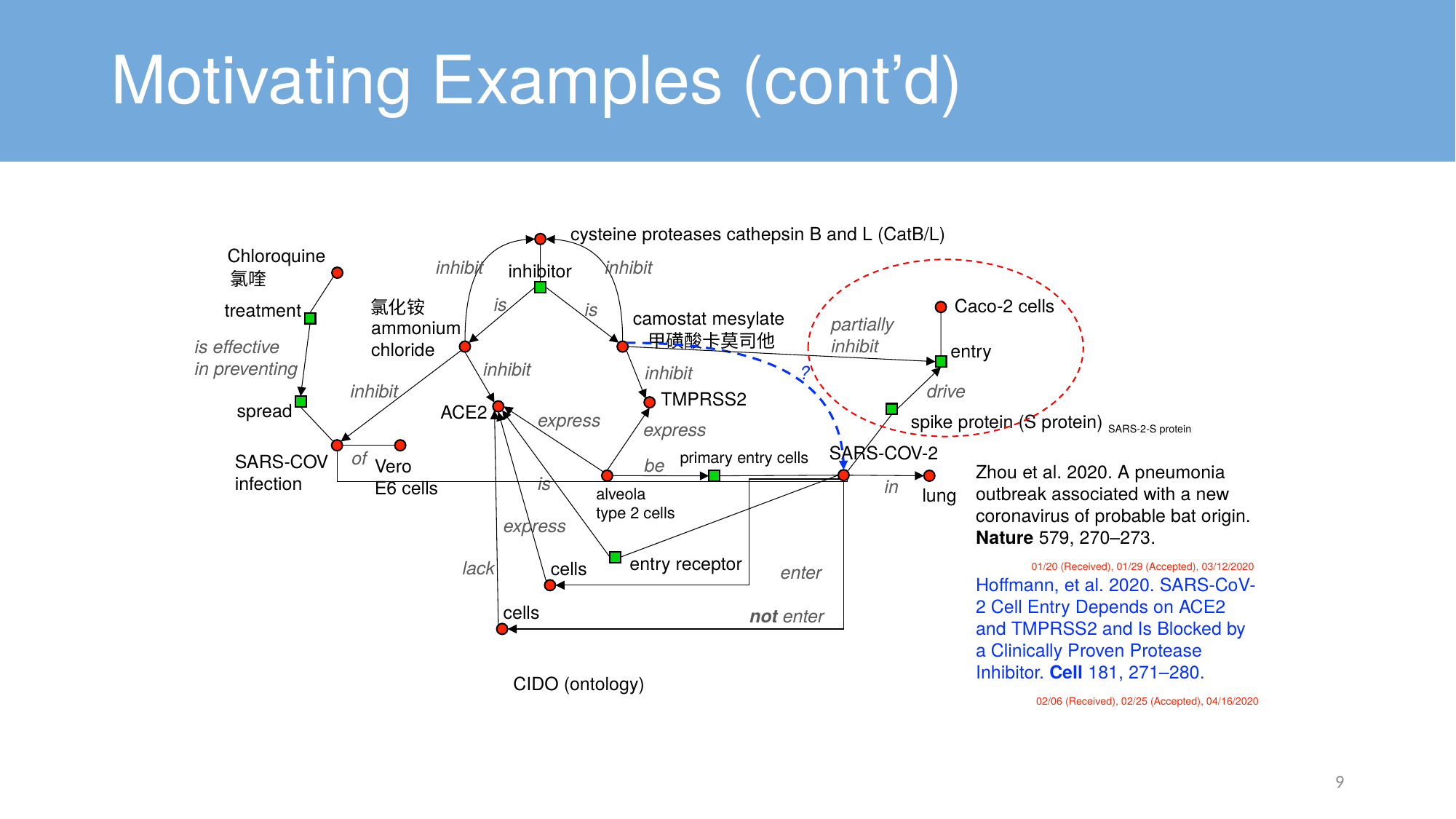

# Motivating Examples (cont’d)
cysteine proteases cathepsin B and L (CatB/L)

Chloroquine
inhibit
inhibit
inhibitor

氯喹

is
Caco-2 cells
氯化铵
is
treatment
camostat mesylate

partially
inhibit
ammonium
chloride

甲磺酸卡莫司他
is effective
in preventing
entry

inhibit
?

inhibit
drive
inhibit
TMPRSS2
spread
ACE2

express

spike protein (S protein) SARS-2-S protein
express
SARS-COV-2

of
primary entry cells
SARS-COV
infection
be
Vero
E6 cells
Zhou et al. 2020. A pneumonia outbreak associated with a new coronavirus of probable bat origin. Nature 579, 270–273.
01/20 (Received), 01/29 (Accepted), 03/12/2020
is

in

alveola
type 2 cells
lung
express
entry receptor
lack

cells
enter
Hoffmann, et al. 2020. SARS-CoV-2 Cell Entry Depends on ACE2 and TMPRSS2 and Is Blocked by a Clinically Proven Protease Inhibitor. Cell 181, 271–280.
02/06 (Received), 02/25 (Accepted), 04/16/2020

cells
not enter

CIDO (ontology)
9